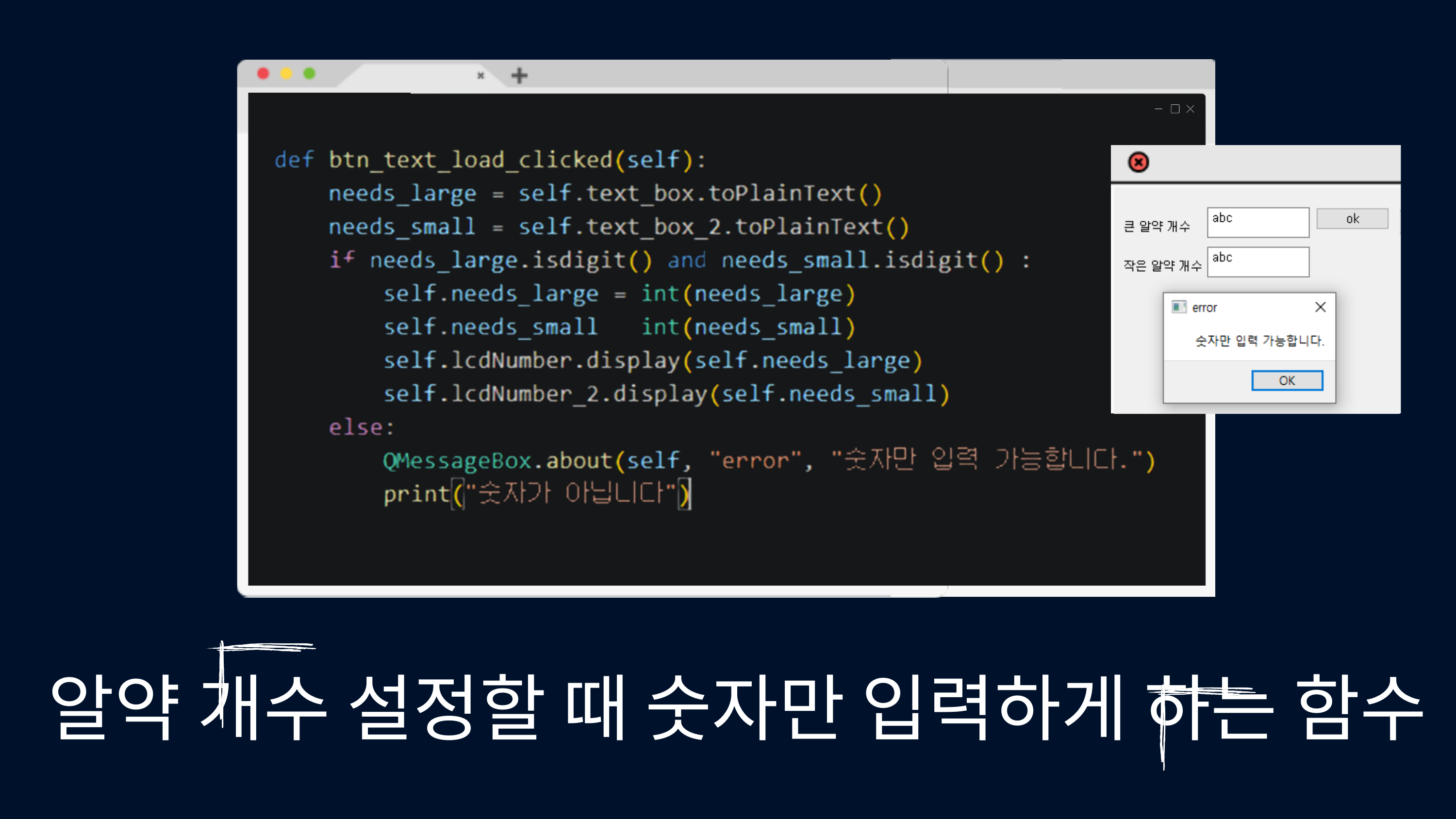

알약 개수 설정할 때 숫자만 입력하게 하는 함수